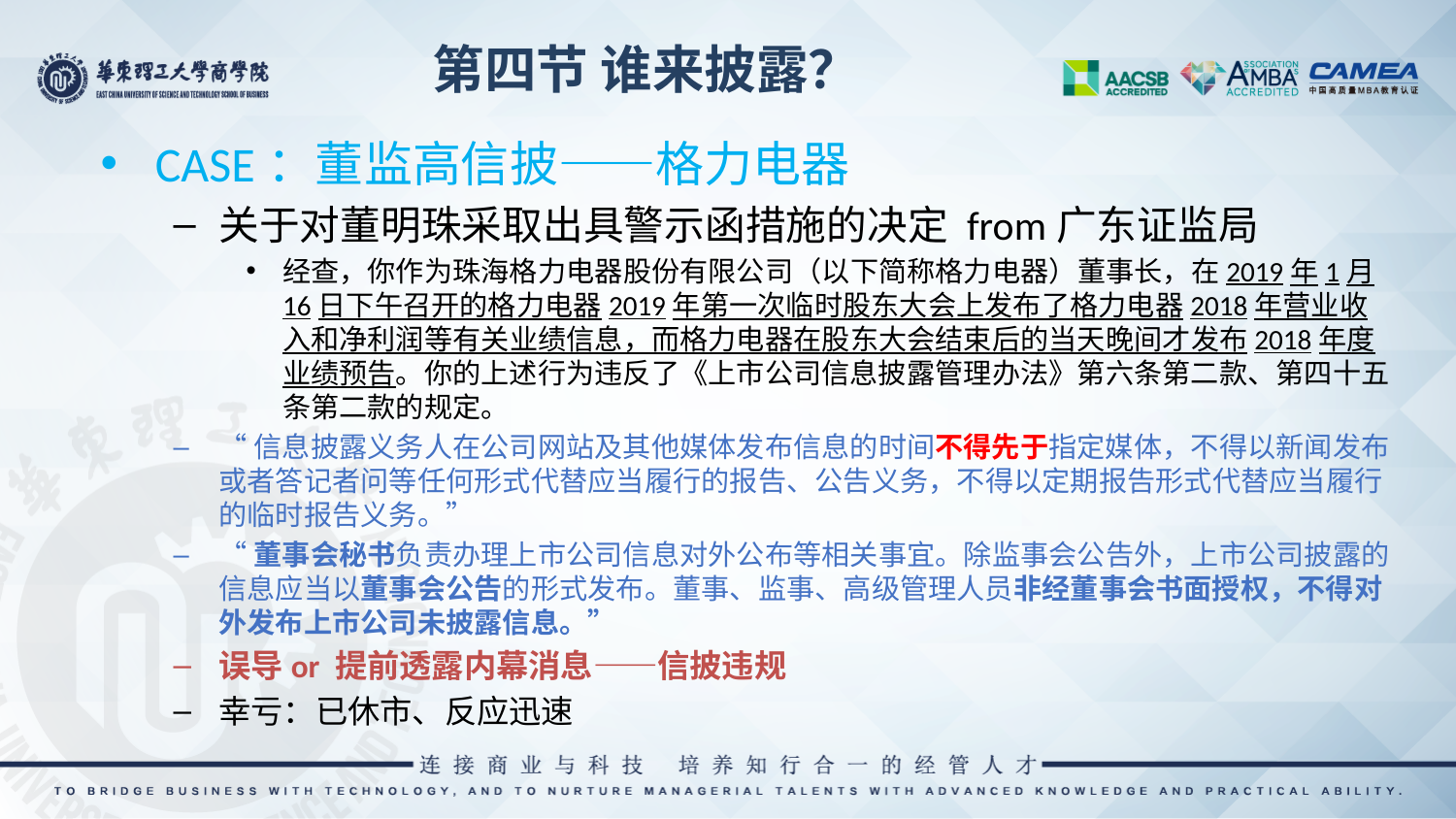

第四节 谁来披露？
CASE：董监高信披——格力电器
关于对董明珠采取出具警示函措施的决定 from广东证监局
经查，你作为珠海格力电器股份有限公司（以下简称格力电器）董事长，在2019年1月16日下午召开的格力电器2019年第一次临时股东大会上发布了格力电器2018年营业收入和净利润等有关业绩信息，而格力电器在股东大会结束后的当天晚间才发布2018年度业绩预告。你的上述行为违反了《上市公司信息披露管理办法》第六条第二款、第四十五条第二款的规定。
“信息披露义务人在公司网站及其他媒体发布信息的时间不得先于指定媒体，不得以新闻发布或者答记者问等任何形式代替应当履行的报告、公告义务，不得以定期报告形式代替应当履行的临时报告义务。”
“董事会秘书负责办理上市公司信息对外公布等相关事宜。除监事会公告外，上市公司披露的信息应当以董事会公告的形式发布。董事、监事、高级管理人员非经董事会书面授权，不得对外发布上市公司未披露信息。”
误导or 提前透露内幕消息——信披违规
幸亏：已休市、反应迅速
19